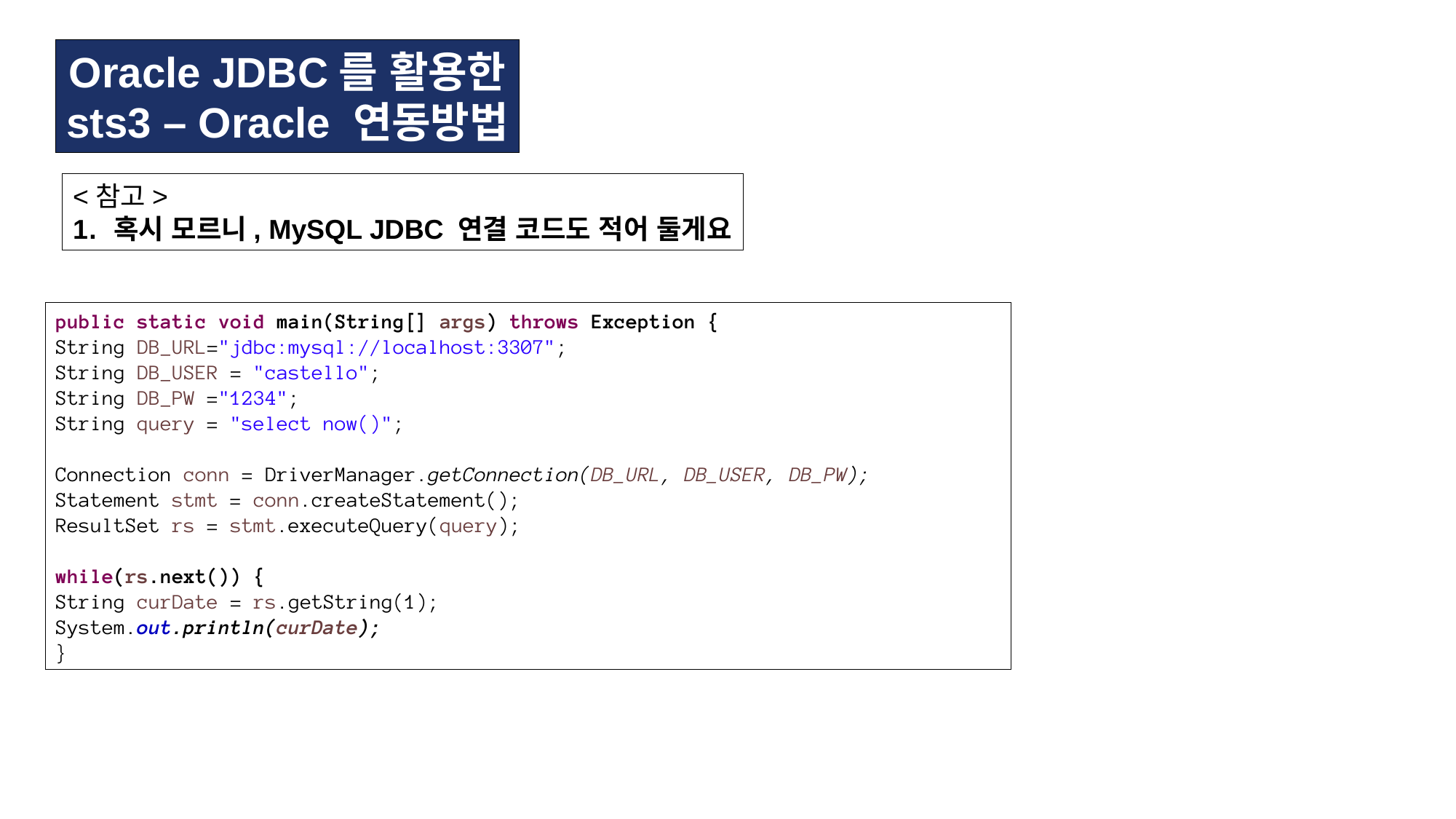

Oracle JDBC를 활용한
sts3 – Oracle 연동방법
<참고>
혹시 모르니, MySQL JDBC 연결 코드도 적어 둘게요
public static void main(String[] args) throws Exception {
String DB_URL="jdbc:mysql://localhost:3307";
String DB_USER = "castello";
String DB_PW ="1234";
String query = "select now()";

Connection conn = DriverManager.getConnection(DB_URL, DB_USER, DB_PW);
Statement stmt = conn.createStatement();
ResultSet rs = stmt.executeQuery(query);

while(rs.next()) {
String curDate = rs.getString(1);
System.out.println(curDate);
}